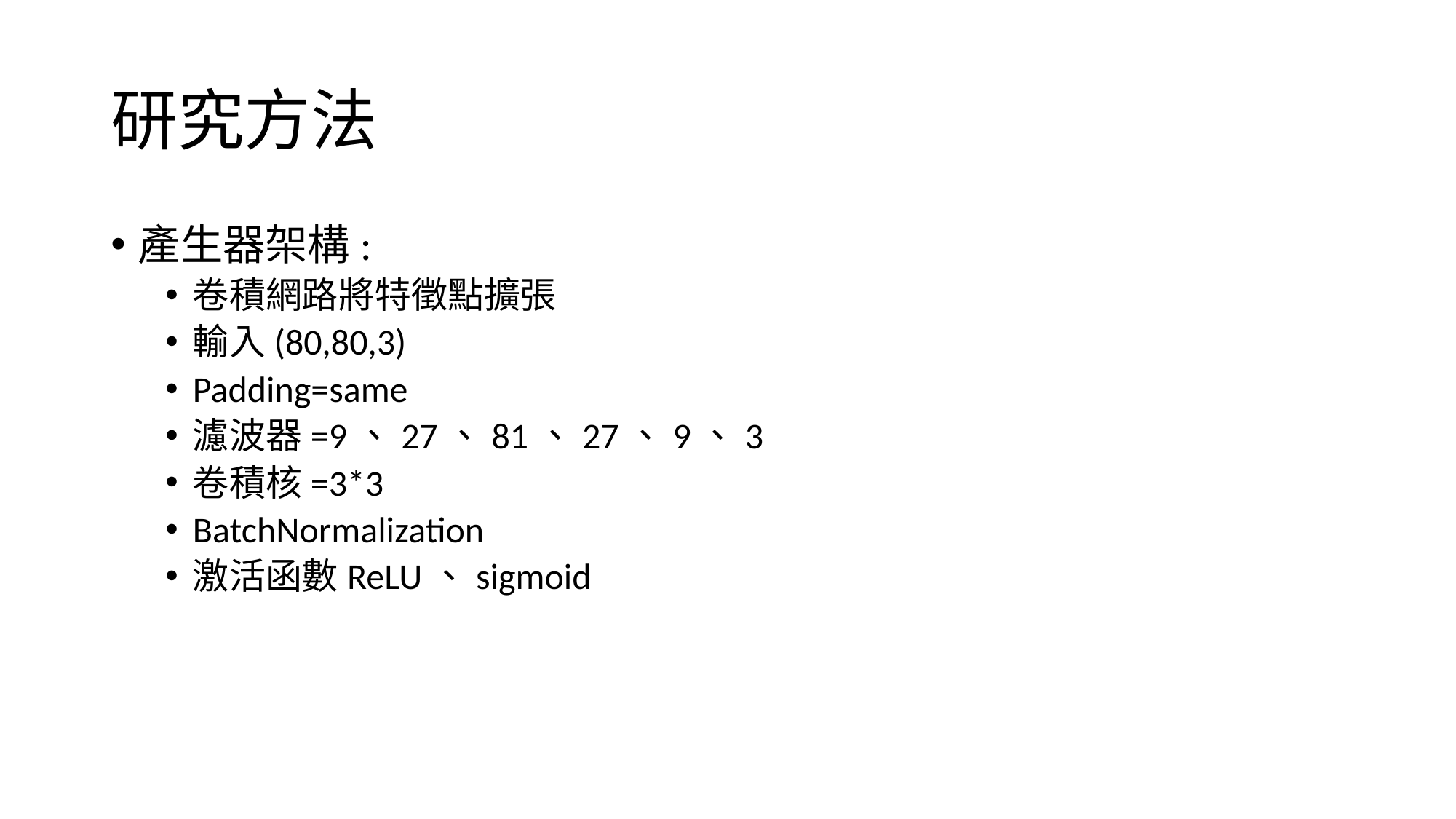

# 研究方法
產生器架構:
卷積網路將特徵點擴張
輸入(80,80,3)
Padding=same
濾波器=9、27、81、27、9、3
卷積核=3*3
BatchNormalization
激活函數ReLU、sigmoid